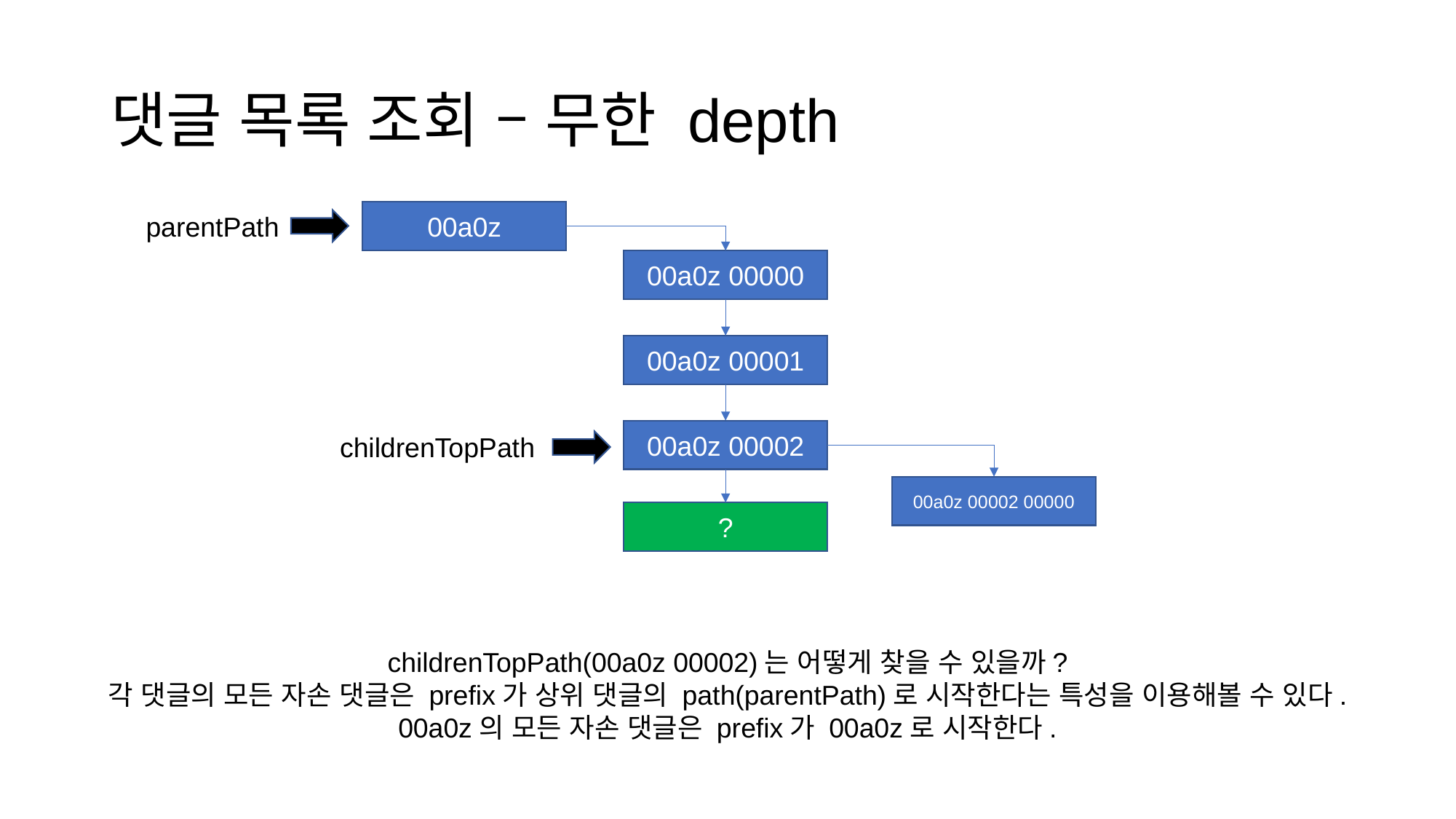

# 댓글 목록 조회 – 무한 depth
00a0z
parentPath

00a0z 00000
00a0z 00001
00a0z 00002
childrenTopPath

00a0z 00002 00000
?
childrenTopPath(00a0z 00002)는 어떻게 찾을 수 있을까?
각 댓글의 모든 자손 댓글은 prefix가 상위 댓글의 path(parentPath)로 시작한다는 특성을 이용해볼 수 있다.
00a0z의 모든 자손 댓글은 prefix가 00a0z로 시작한다.